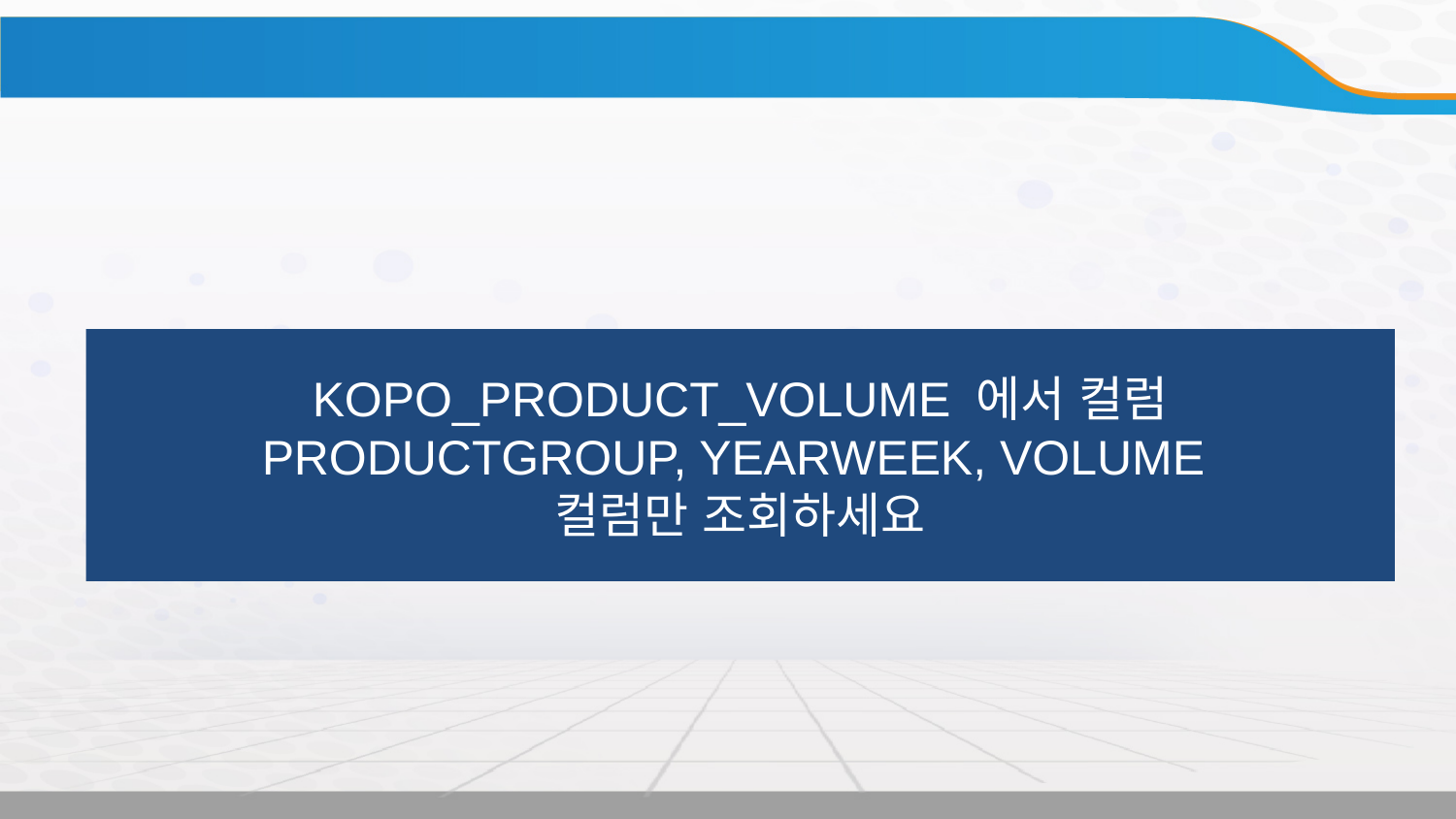

KOPO_PRODUCT_VOLUME 에서 컬럼
PRODUCTGROUP, YEARWEEK, VOLUME
컬럼만 조회하세요